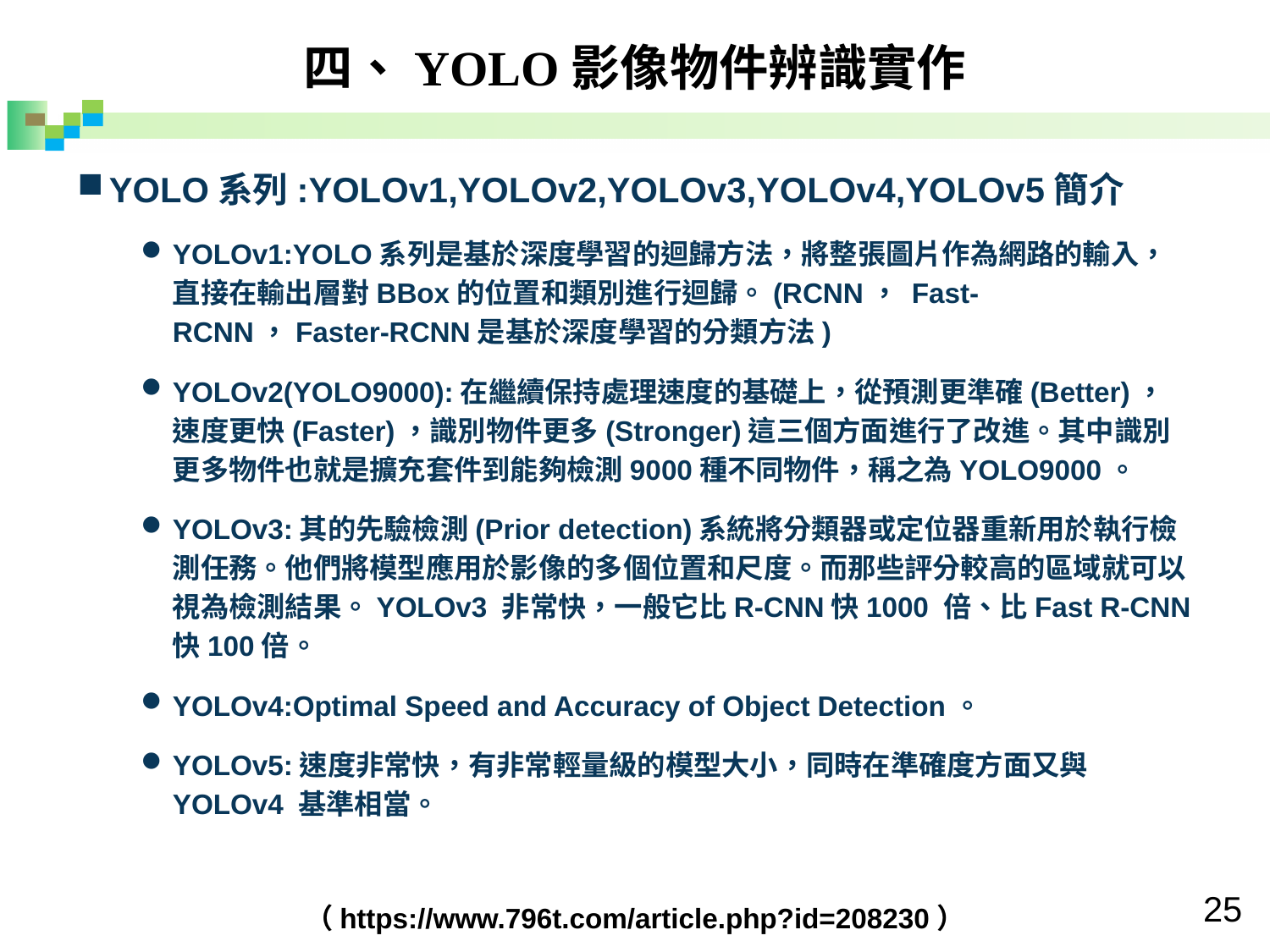

四、YOLO影像物件辨識實作
YOLO系列:YOLOv1,YOLOv2,YOLOv3,YOLOv4,YOLOv5簡介
YOLOv1:YOLO系列是基於深度學習的迴歸方法，將整張圖片作為網路的輸入，直接在輸出層對BBox的位置和類別進行迴歸。(RCNN， Fast-RCNN，Faster-RCNN是基於深度學習的分類方法)
YOLOv2(YOLO9000):在繼續保持處理速度的基礎上，從預測更準確(Better)，速度更快(Faster)，識別物件更多(Stronger)這三個方面進行了改進。其中識別更多物件也就是擴充套件到能夠檢測9000種不同物件，稱之為YOLO9000。
YOLOv3:其的先驗檢測(Prior detection)系統將分類器或定位器重新用於執行檢測任務。他們將模型應用於影像的多個位置和尺度。而那些評分較高的區域就可以視為檢測結果。YOLOv3 非常快，一般它比R-CNN快1000 倍、比Fast R-CNN快100倍。
YOLOv4:Optimal Speed and Accuracy of Object Detection。
YOLOv5:速度非常快，有非常輕量級的模型大小，同時在準確度方面又與 YOLOv4 基準相當。
（https://www.796t.com/article.php?id=208230）